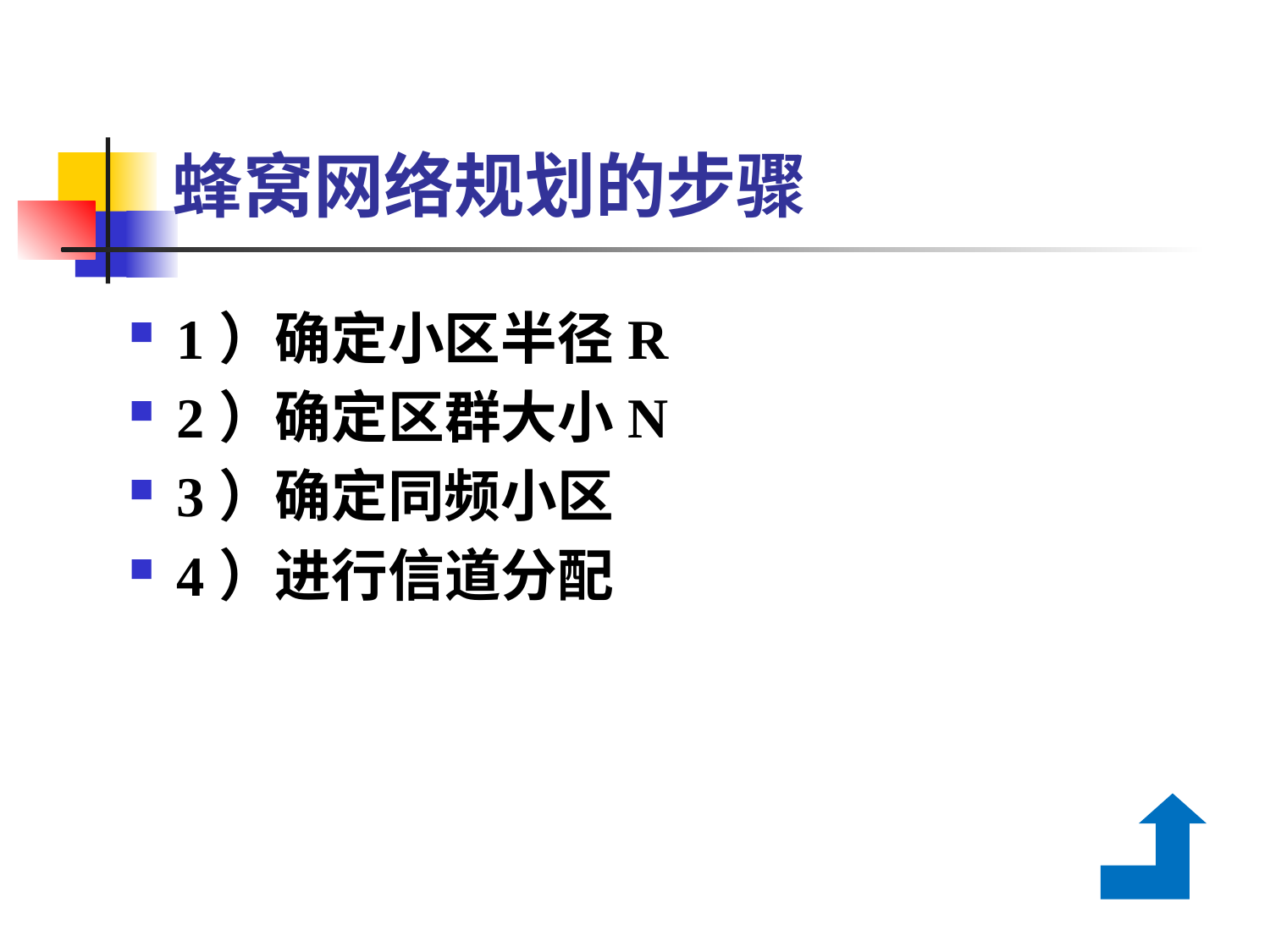

# 蜂窝网络规划的步骤
1）确定小区半径R
2）确定区群大小N
3）确定同频小区
4）进行信道分配